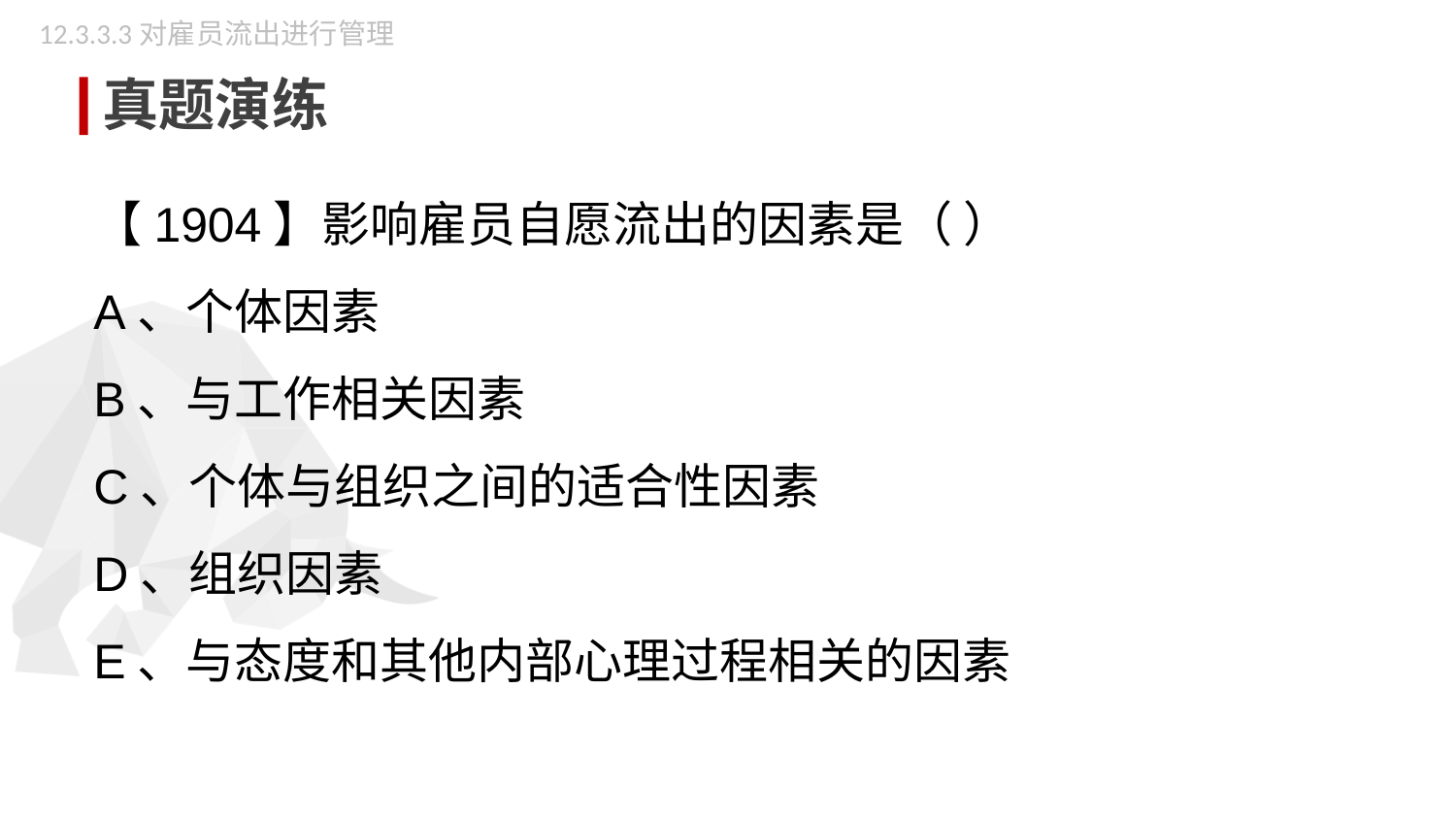

12.3.3.3对雇员流出进行管理

真题演练
【1904】影响雇员自愿流出的因素是（ ）
A、个体因素
B、与工作相关因素
C、个体与组织之间的适合性因素
D、组织因素
E、与态度和其他内部心理过程相关的因素